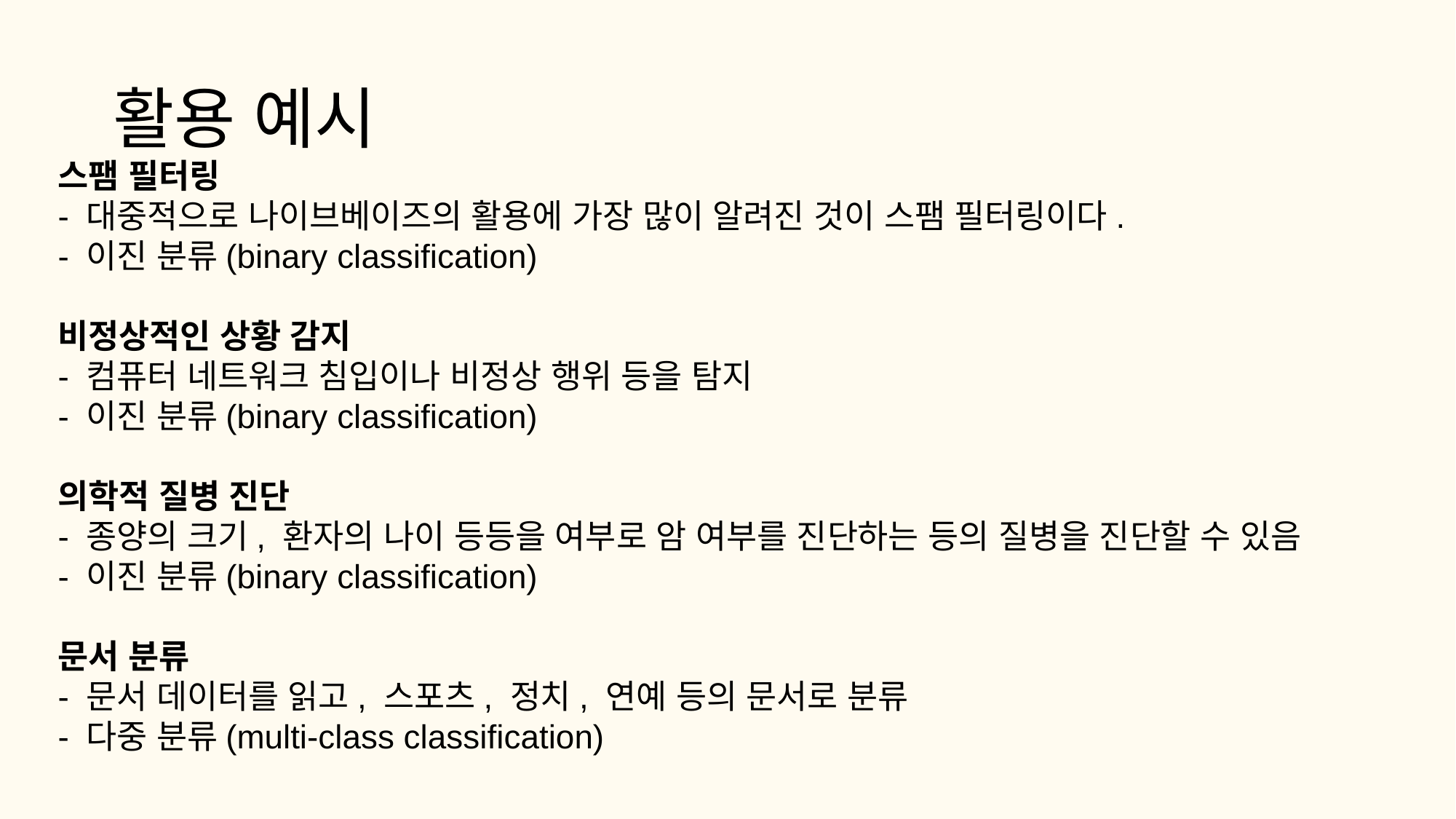

# 활용 예시
스팸 필터링
- 대중적으로 나이브베이즈의 활용에 가장 많이 알려진 것이 스팸 필터링이다.
- 이진 분류(binary classification)

비정상적인 상황 감지
- 컴퓨터 네트워크 침입이나 비정상 행위 등을 탐지
- 이진 분류(binary classification)

의학적 질병 진단
- 종양의 크기, 환자의 나이 등등을 여부로 암 여부를 진단하는 등의 질병을 진단할 수 있음
- 이진 분류(binary classification)

문서 분류
- 문서 데이터를 읽고, 스포츠, 정치, 연예 등의 문서로 분류
- 다중 분류(multi-class classification)